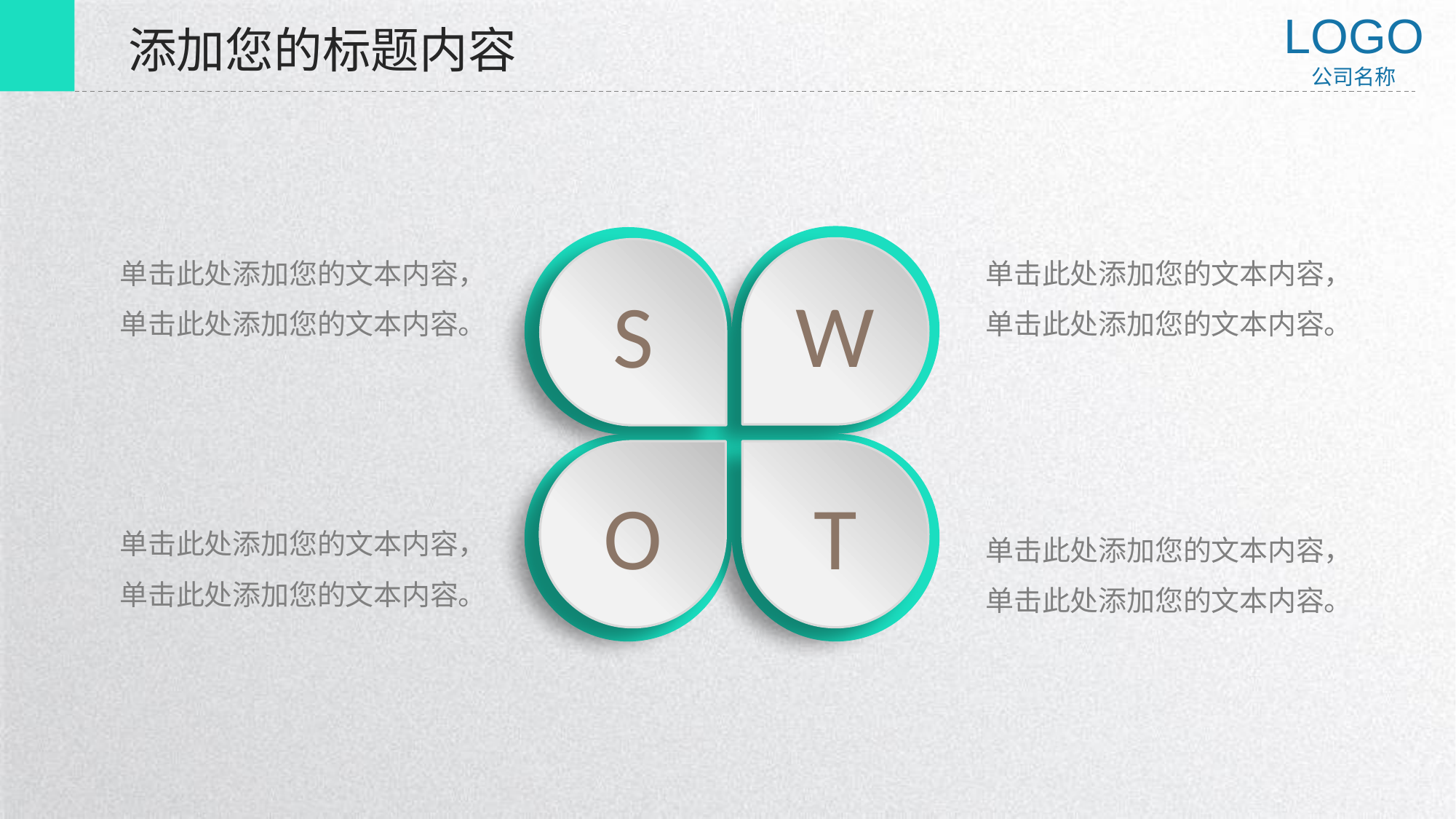

LOGO
公司名称
添加您的标题内容

单击此处添加您的文本内容，单击此处添加您的文本内容。
单击此处添加您的文本内容，单击此处添加您的文本内容。
W
S
O
T
单击此处添加您的文本内容，单击此处添加您的文本内容。
单击此处添加您的文本内容，单击此处添加您的文本内容。